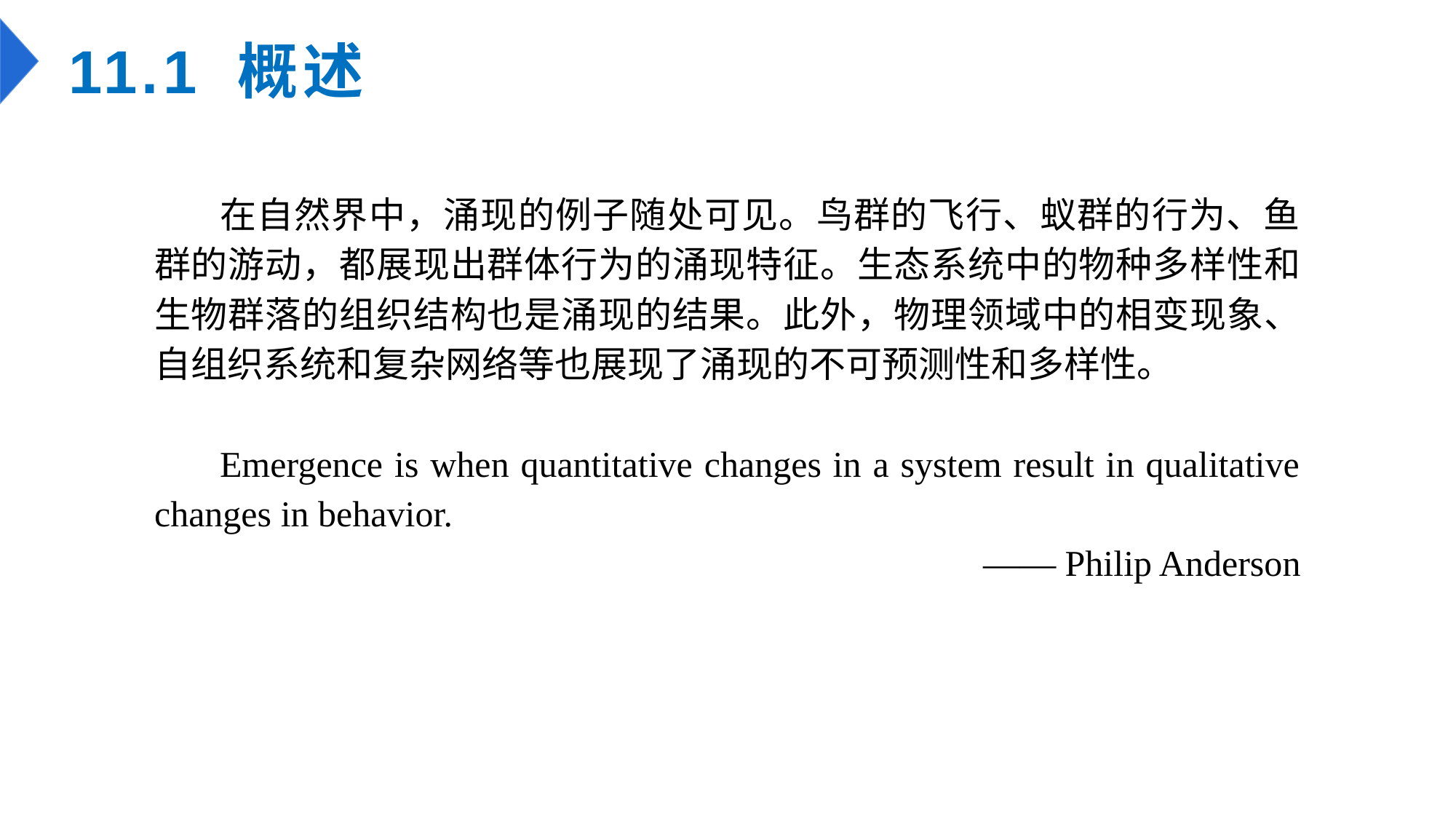

# 11.1 概述
在自然界中，涌现的例子随处可见。鸟群的飞行、蚁群的行为、鱼群的游动，都展现出群体行为的涌现特征。生态系统中的物种多样性和生物群落的组织结构也是涌现的结果。此外，物理领域中的相变现象、自组织系统和复杂网络等也展现了涌现的不可预测性和多样性。

Emergence is when quantitative changes in a system result in qualitative changes in behavior.
—— Philip Anderson